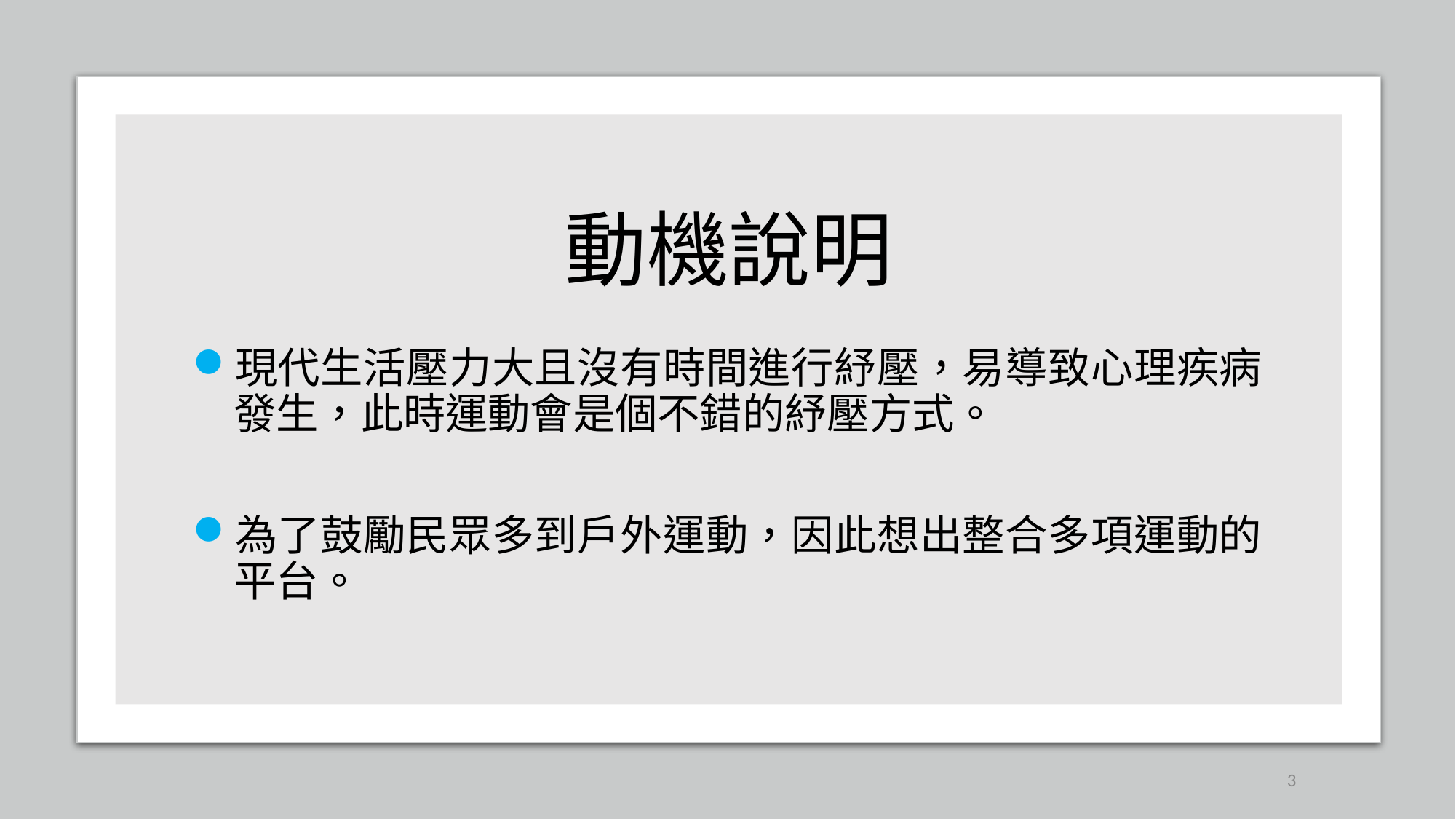

# 動機說明
現代生活壓力大且沒有時間進行紓壓，易導致心理疾病發生，此時運動會是個不錯的紓壓方式。

為了鼓勵民眾多到戶外運動，因此想出整合多項運動的平台。

3